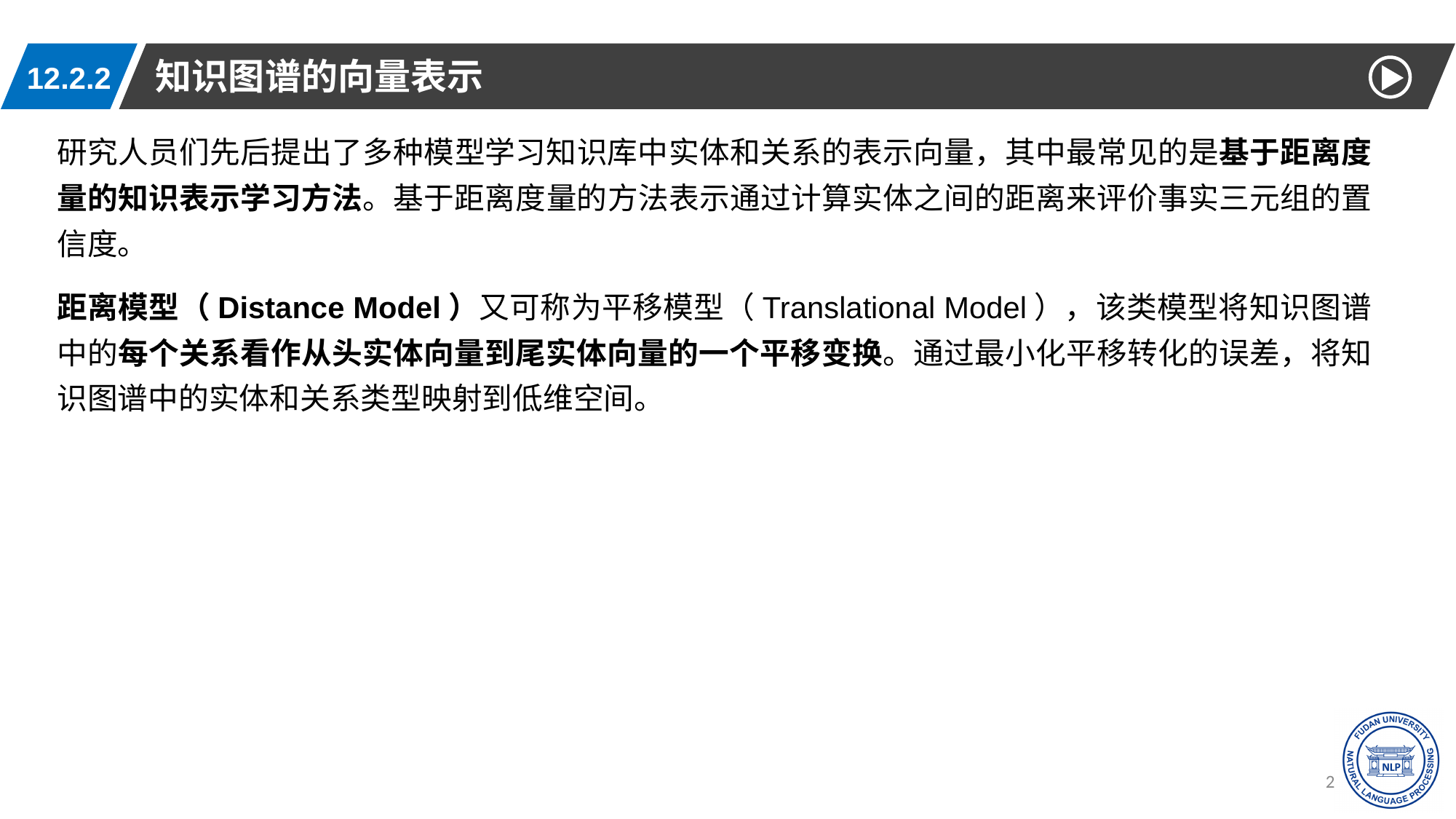

知识图谱的向量表示
12.2.2

研究人员们先后提出了多种模型学习知识库中实体和关系的表示向量，其中最常见的是基于距离度量的知识表示学习方法。基于距离度量的方法表示通过计算实体之间的距离来评价事实三元组的置信度。
距离模型（Distance Model）又可称为平移模型（Translational Model），该类模型将知识图谱中的每个关系看作从头实体向量到尾实体向量的一个平移变换。通过最小化平移转化的误差，将知识图谱中的实体和关系类型映射到低维空间。
23